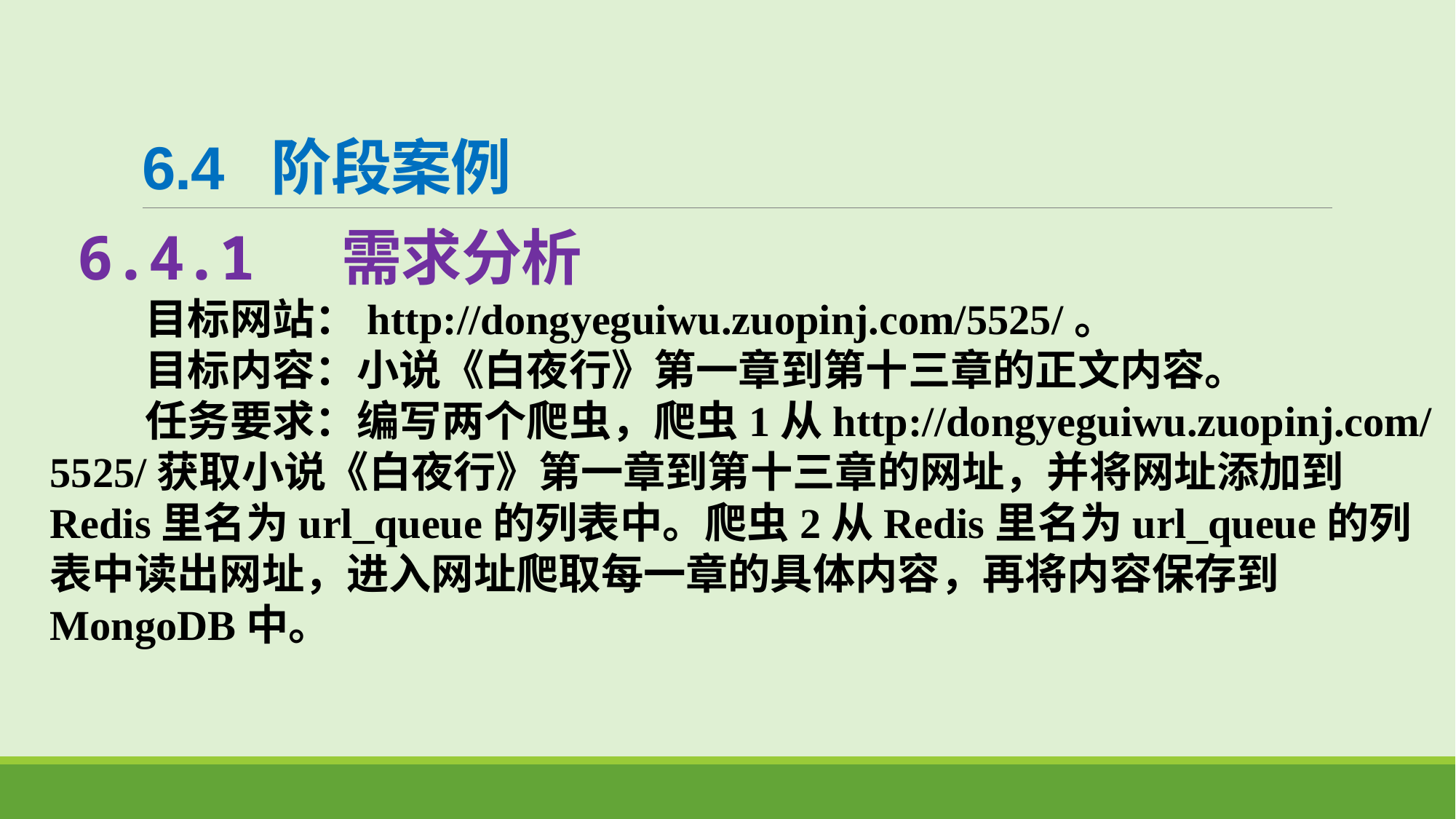

# 6.4  阶段案例
6.4.1  需求分析
      目标网站：http://dongyeguiwu.zuopinj.com/5525/。
      目标内容：小说《白夜行》第一章到第十三章的正文内容。
      任务要求：编写两个爬虫，爬虫1从http://dongyeguiwu.zuopinj.com/ 5525/获取小说《白夜行》第一章到第十三章的网址，并将网址添加到Redis里名为url_queue的列表中。爬虫2从Redis里名为url_queue的列表中读出网址，进入网址爬取每一章的具体内容，再将内容保存到MongoDB中。